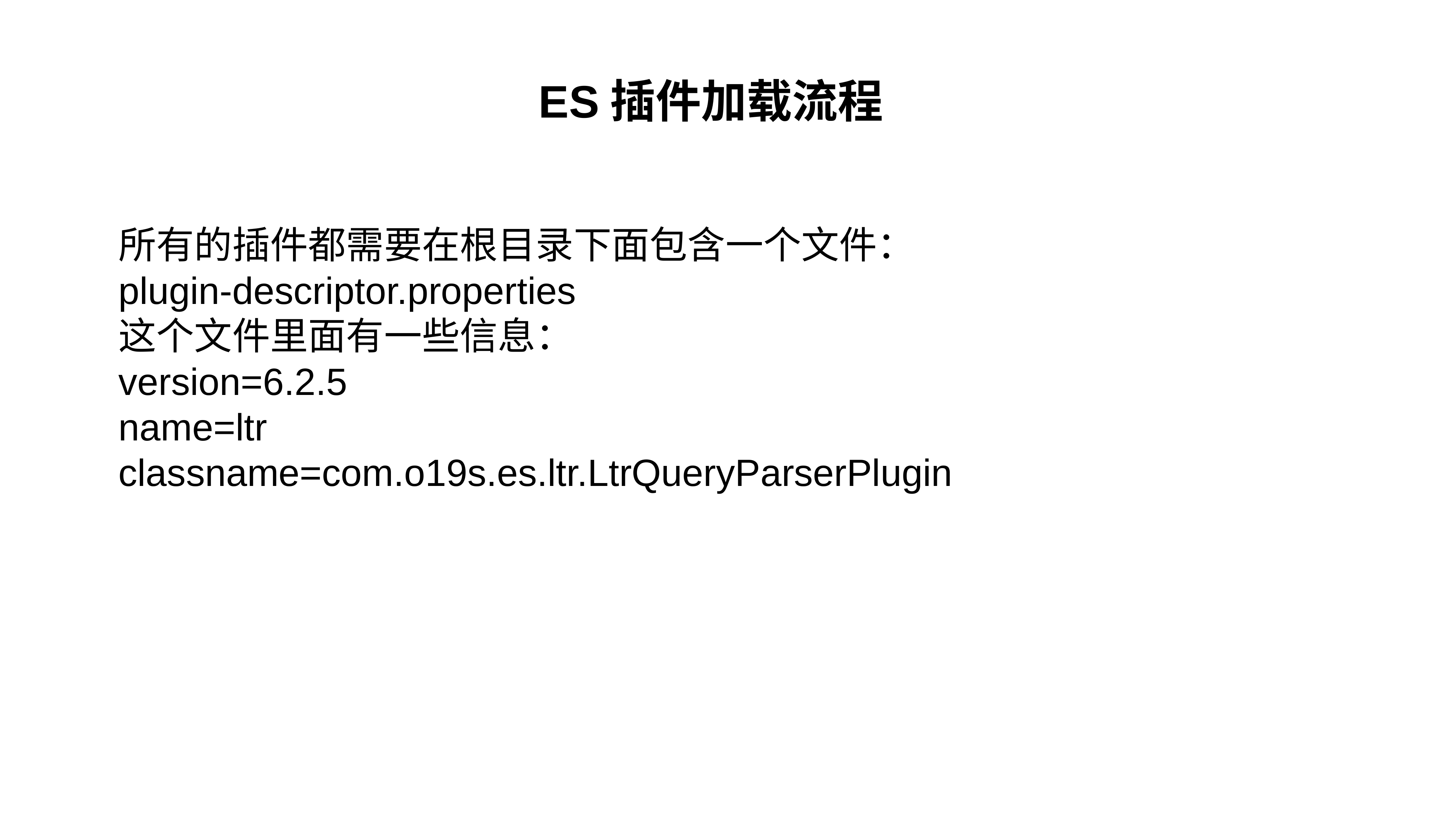

ES插件加载流程
所有的插件都需要在根目录下面包含一个文件：
plugin-descriptor.properties
这个文件里面有一些信息：
version=6.2.5
name=ltr
classname=com.o19s.es.ltr.LtrQueryParserPlugin